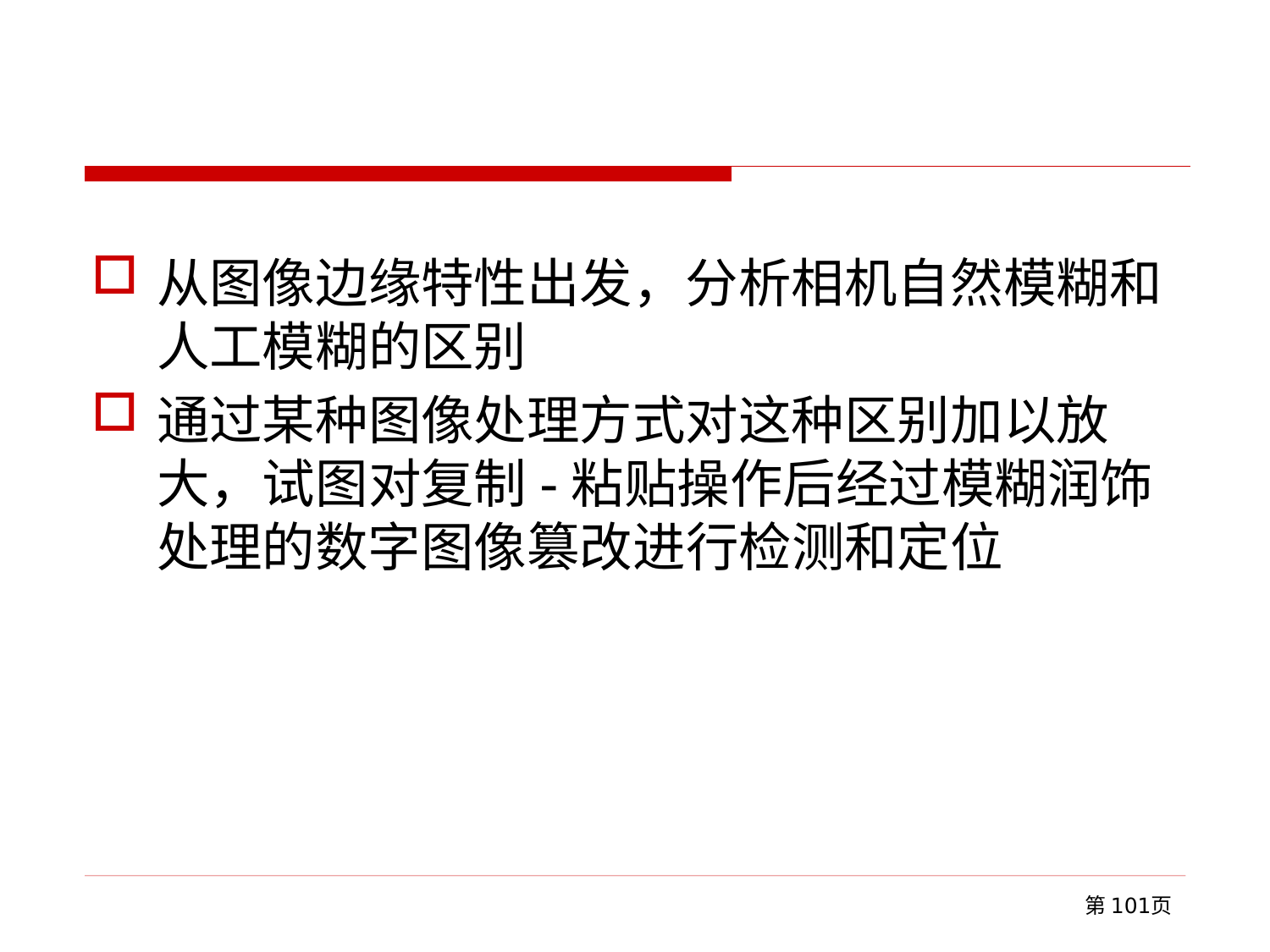

#
从图像边缘特性出发，分析相机自然模糊和人工模糊的区别
通过某种图像处理方式对这种区别加以放大，试图对复制-粘贴操作后经过模糊润饰处理的数字图像篡改进行检测和定位
101